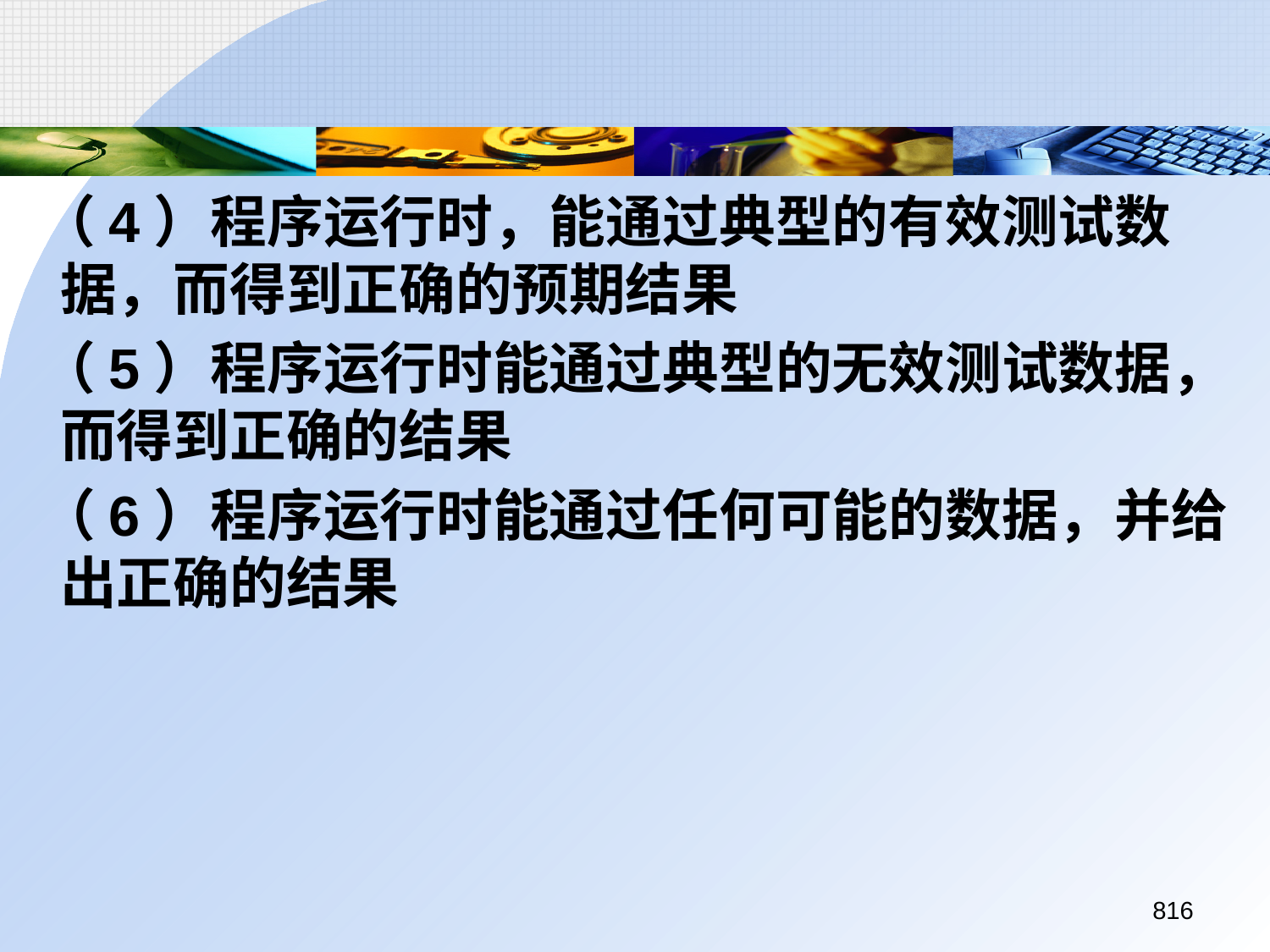

（4）程序运行时，能通过典型的有效测试数据，而得到正确的预期结果
 （5）程序运行时能通过典型的无效测试数据，而得到正确的结果
 （6）程序运行时能通过任何可能的数据，并给出正确的结果

816